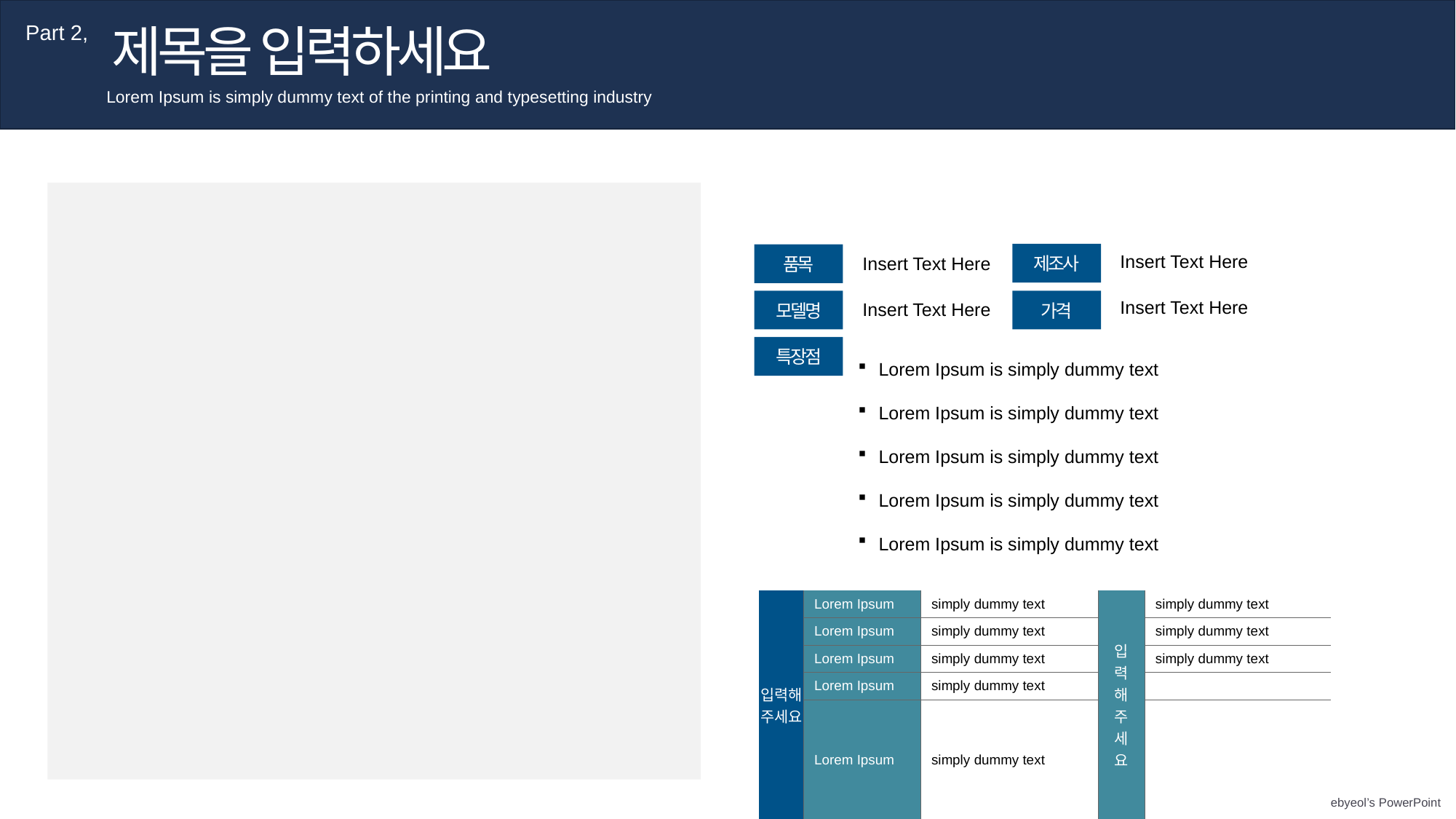

제목을 입력하세요
Part 2,
Lorem Ipsum is simply dummy text of the printing and typesetting industry

제조사
품목
Insert Text Here
Insert Text Here
모델명
가격
Insert Text Here
Insert Text Here
Lorem Ipsum is simply dummy text
Lorem Ipsum is simply dummy text
Lorem Ipsum is simply dummy text
Lorem Ipsum is simply dummy text
Lorem Ipsum is simply dummy text
특장점
| 입력해주세요 | Lorem Ipsum | simply dummy text | 입력해주세요 | simply dummy text |
| --- | --- | --- | --- | --- |
|  | Lorem Ipsum | simply dummy text |  | simply dummy text |
|  | Lorem Ipsum | simply dummy text |  | simply dummy text |
|  | Lorem Ipsum | simply dummy text |  |  |
|  | Lorem Ipsum | simply dummy text |  |  |